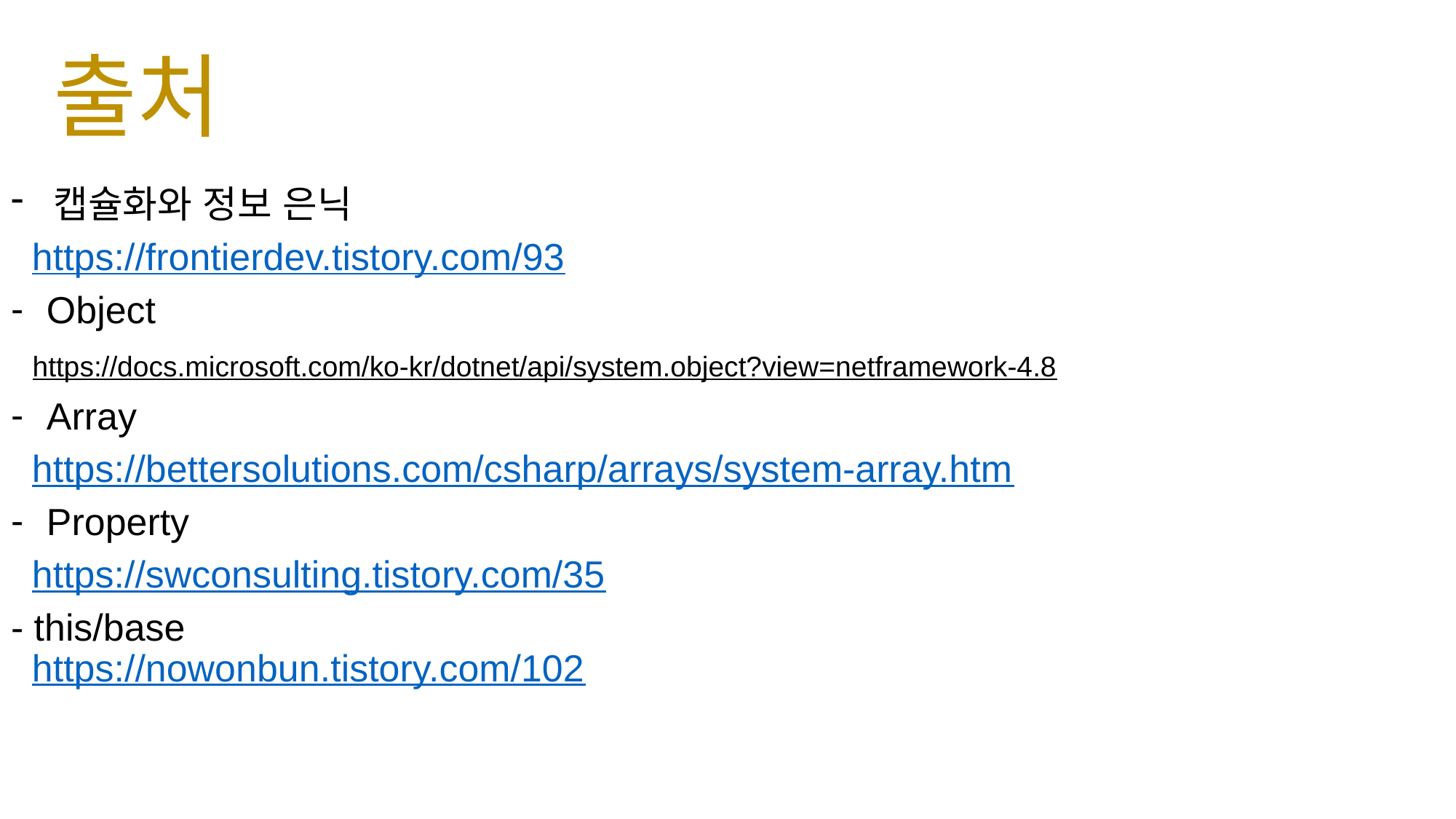

# 출처
 캡슐화와 정보 은닉
  https://frontierdev.tistory.com/93
 Object
  https://docs.microsoft.com/ko-kr/dotnet/api/system.object?view=netframework-4.8
 Array
  https://bettersolutions.com/csharp/arrays/system-array.htm
 Property
  https://swconsulting.tistory.com/35
- this/base
  https://nowonbun.tistory.com/102